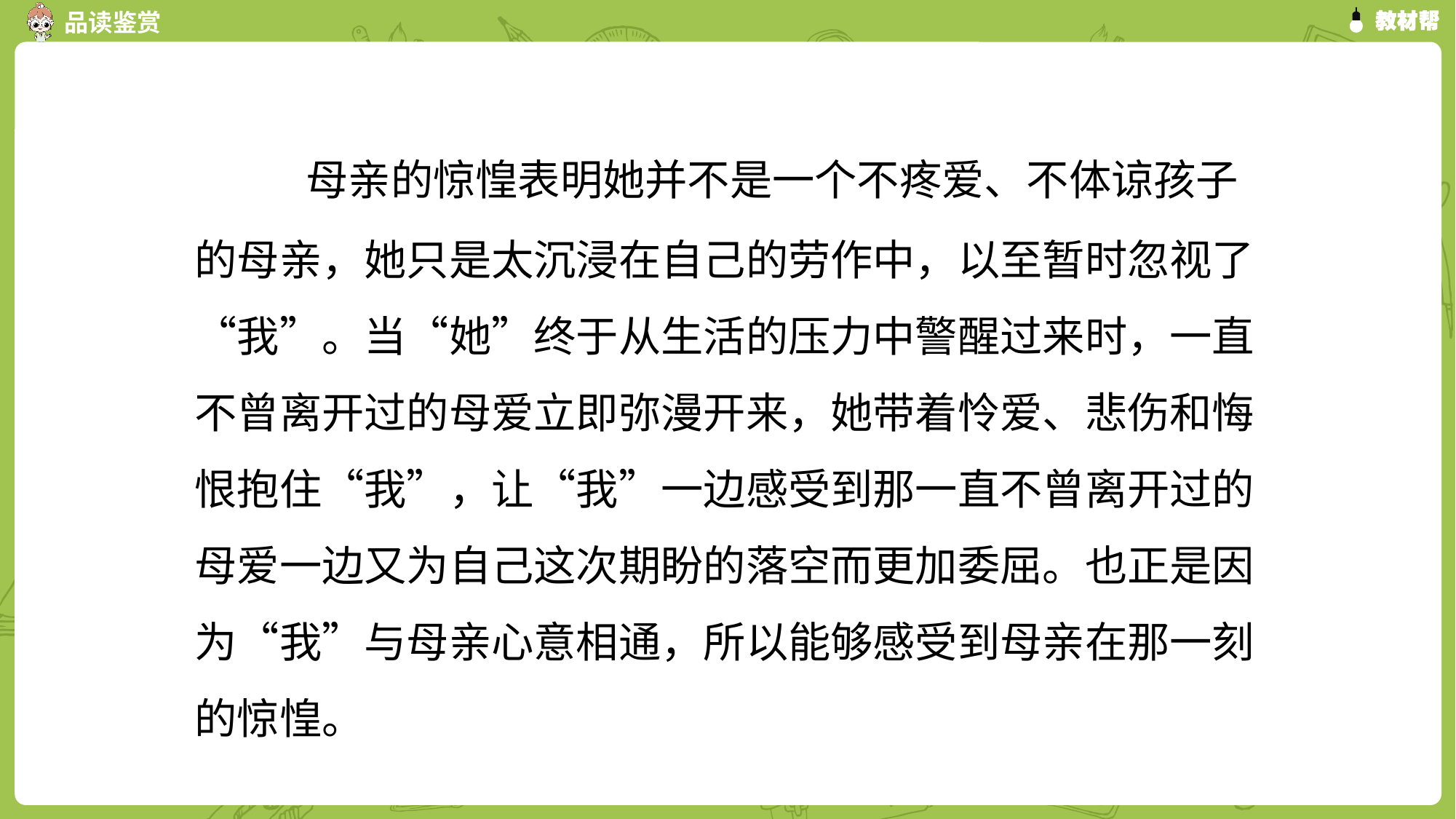

母亲的惊惶表明她并不是一个不疼爱、不体谅孩子的母亲，她只是太沉浸在自己的劳作中，以至暂时忽视了“我”。当“她”终于从生活的压力中警醒过来时，一直不曾离开过的母爱立即弥漫开来，她带着怜爱、悲伤和悔恨抱住“我”，让“我”一边感受到那一直不曾离开过的母爱一边又为自己这次期盼的落空而更加委屈。也正是因为“我”与母亲心意相通，所以能够感受到母亲在那一刻的惊惶。